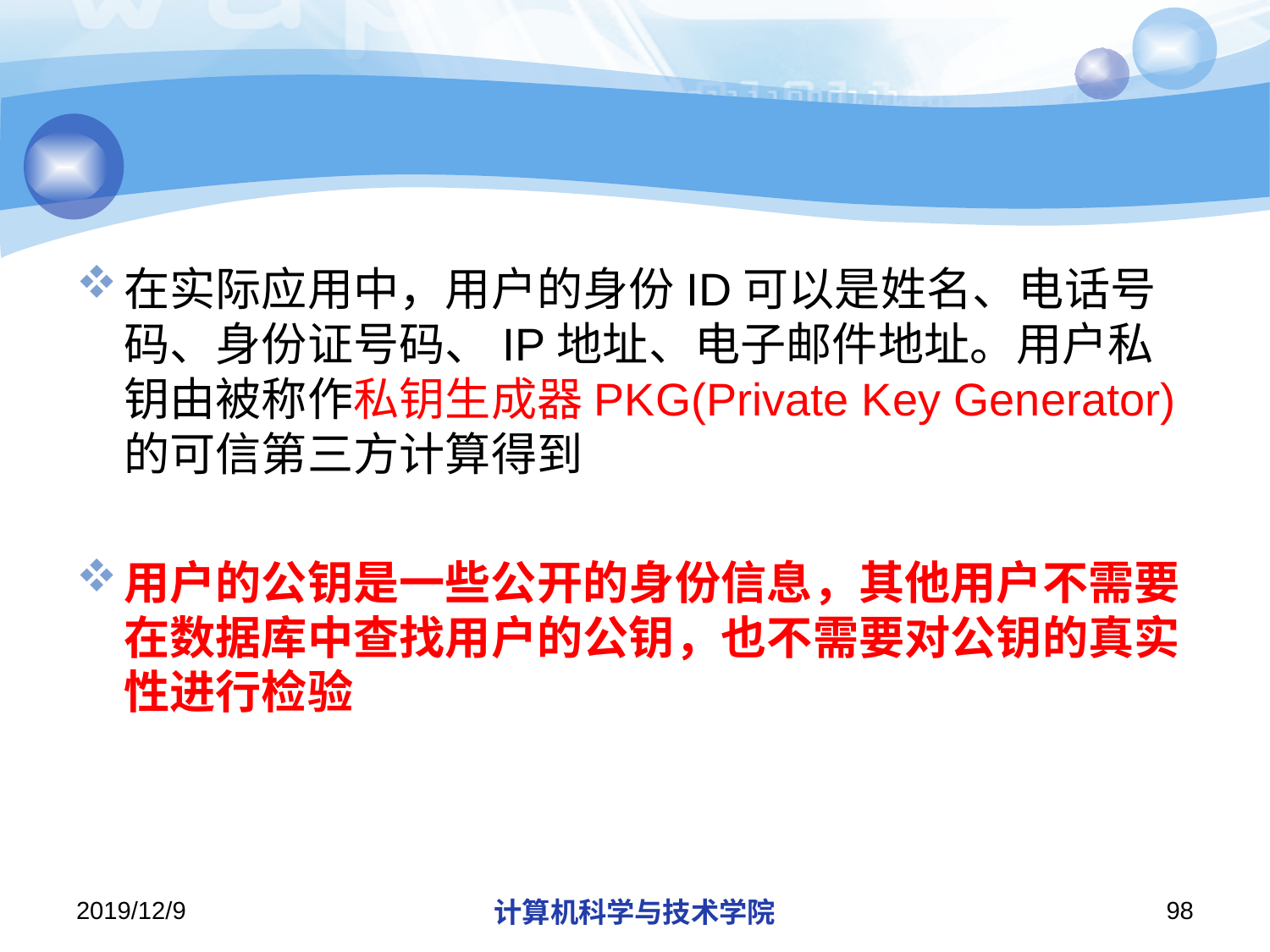

#
在实际应用中，用户的身份ID可以是姓名、电话号码、身份证号码、IP地址、电子邮件地址。用户私钥由被称作私钥生成器PKG(Private Key Generator)的可信第三方计算得到

用户的公钥是一些公开的身份信息，其他用户不需要在数据库中查找用户的公钥，也不需要对公钥的真实性进行检验

2019/12/9
计算机科学与技术学院
98